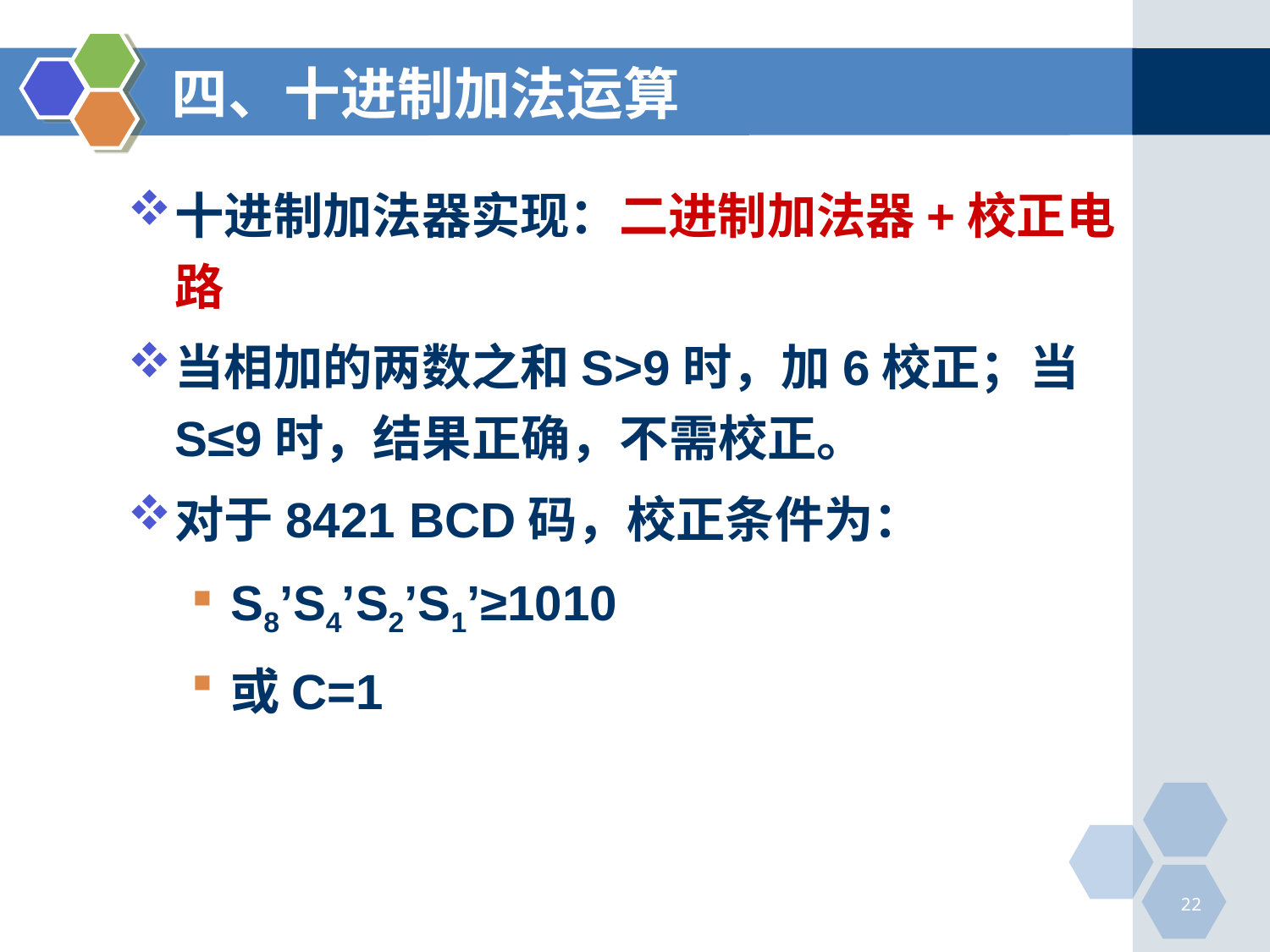

# 四、十进制加法运算
十进制加法器实现：二进制加法器+校正电路
当相加的两数之和S>9时，加6校正；当S≤9时，结果正确，不需校正。
对于8421 BCD码，校正条件为：
S8’S4’S2’S1’≥1010
或C=1
22